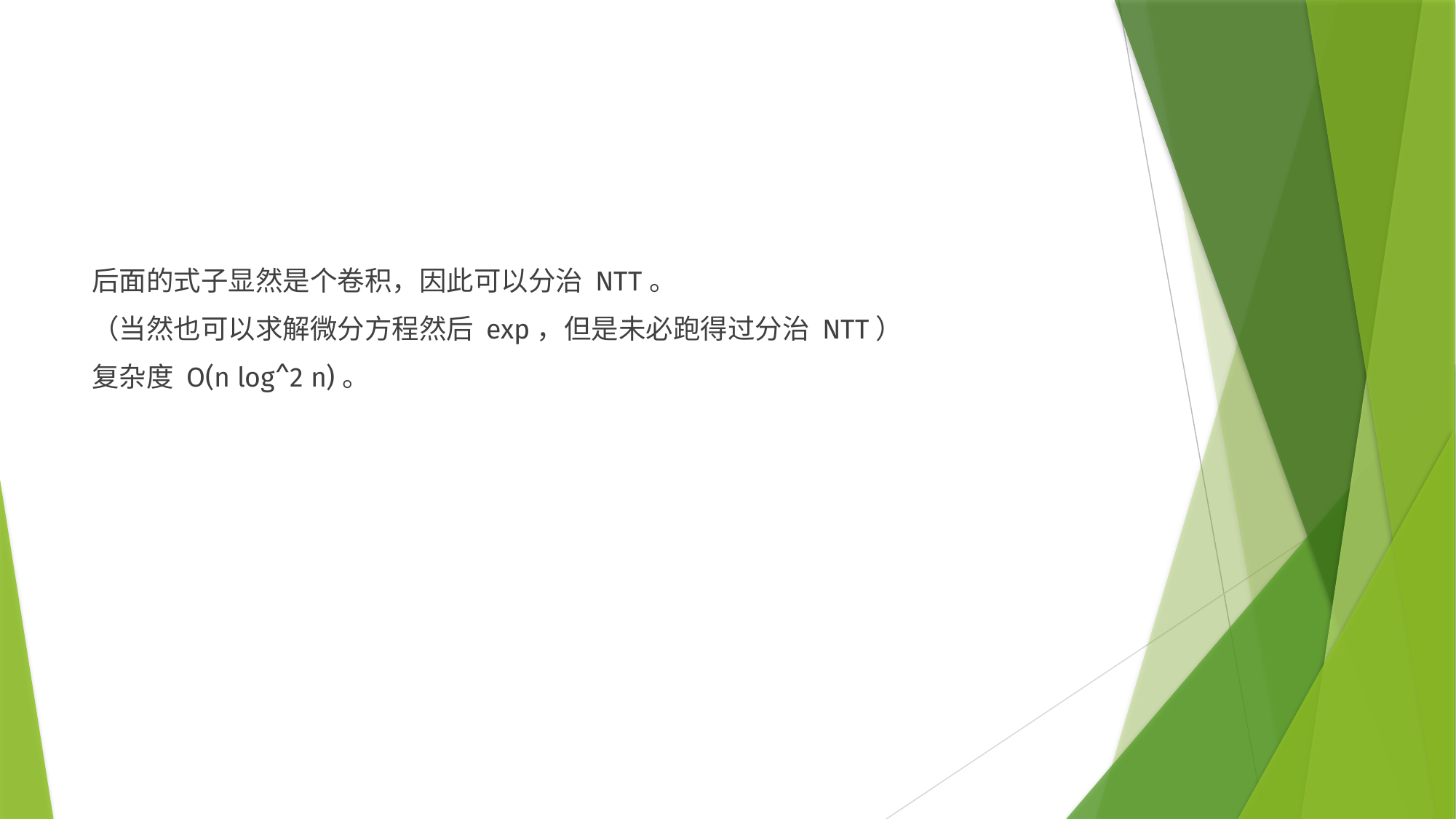

#
后面的式子显然是个卷积，因此可以分治 NTT。
（当然也可以求解微分方程然后 exp，但是未必跑得过分治 NTT）
复杂度 O(n log^2 n)。